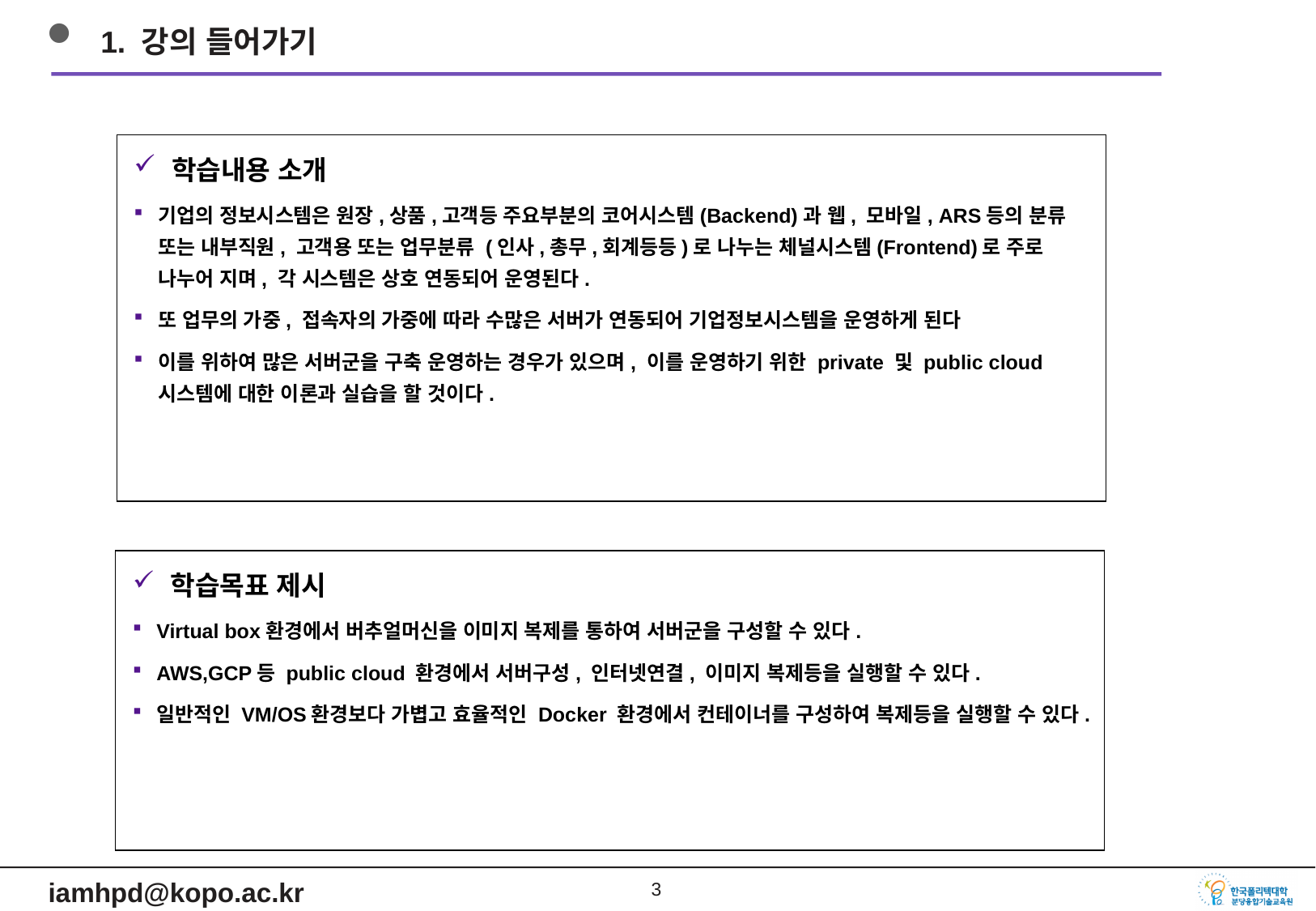

1. 강의 들어가기
학습내용 소개
기업의 정보시스템은 원장,상품,고객등 주요부분의 코어시스템(Backend)과 웹, 모바일, ARS등의 분류 또는 내부직원, 고객용 또는 업무분류 (인사,총무,회계등등)로 나누는 체널시스템(Frontend)로 주로 나누어 지며, 각 시스템은 상호 연동되어 운영된다.
또 업무의 가중, 접속자의 가중에 따라 수많은 서버가 연동되어 기업정보시스템을 운영하게 된다
이를 위하여 많은 서버군을 구축 운영하는 경우가 있으며, 이를 운영하기 위한 private 및 public cloud 시스템에 대한 이론과 실습을 할 것이다.
학습목표 제시
Virtual box환경에서 버추얼머신을 이미지 복제를 통하여 서버군을 구성할 수 있다.
AWS,GCP등 public cloud 환경에서 서버구성, 인터넷연결, 이미지 복제등을 실행할 수 있다.
일반적인 VM/OS환경보다 가볍고 효율적인 Docker 환경에서 컨테이너를 구성하여 복제등을 실행할 수 있다.
3